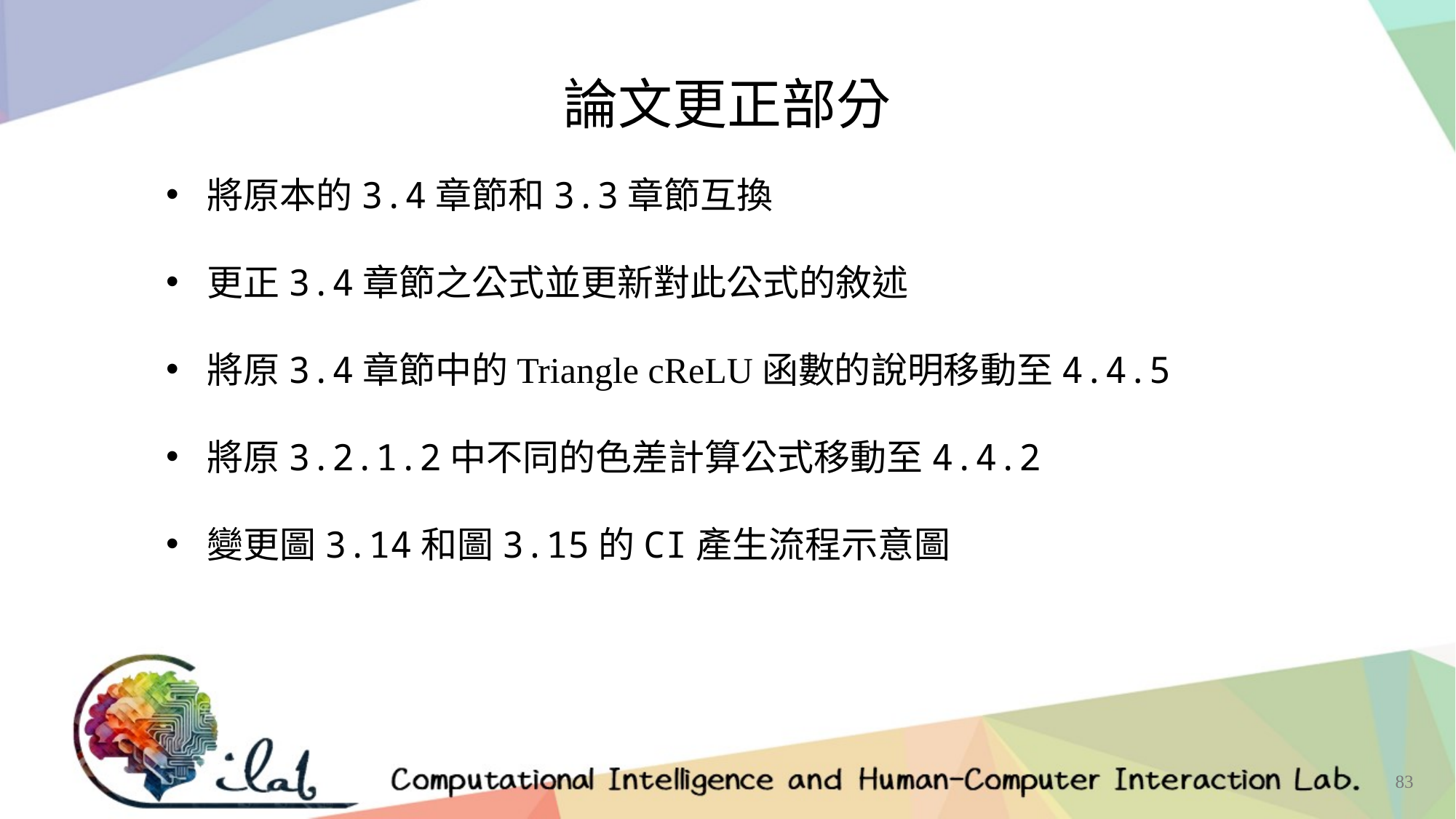

論文更正部分
將原本的3.4章節和3.3章節互換

更正3.4章節之公式並更新對此公式的敘述

將原3.4章節中的Triangle cReLU函數的說明移動至4.4.5

將原3.2.1.2中不同的色差計算公式移動至4.4.2

變更圖3.14和圖3.15的CI產生流程示意圖
83